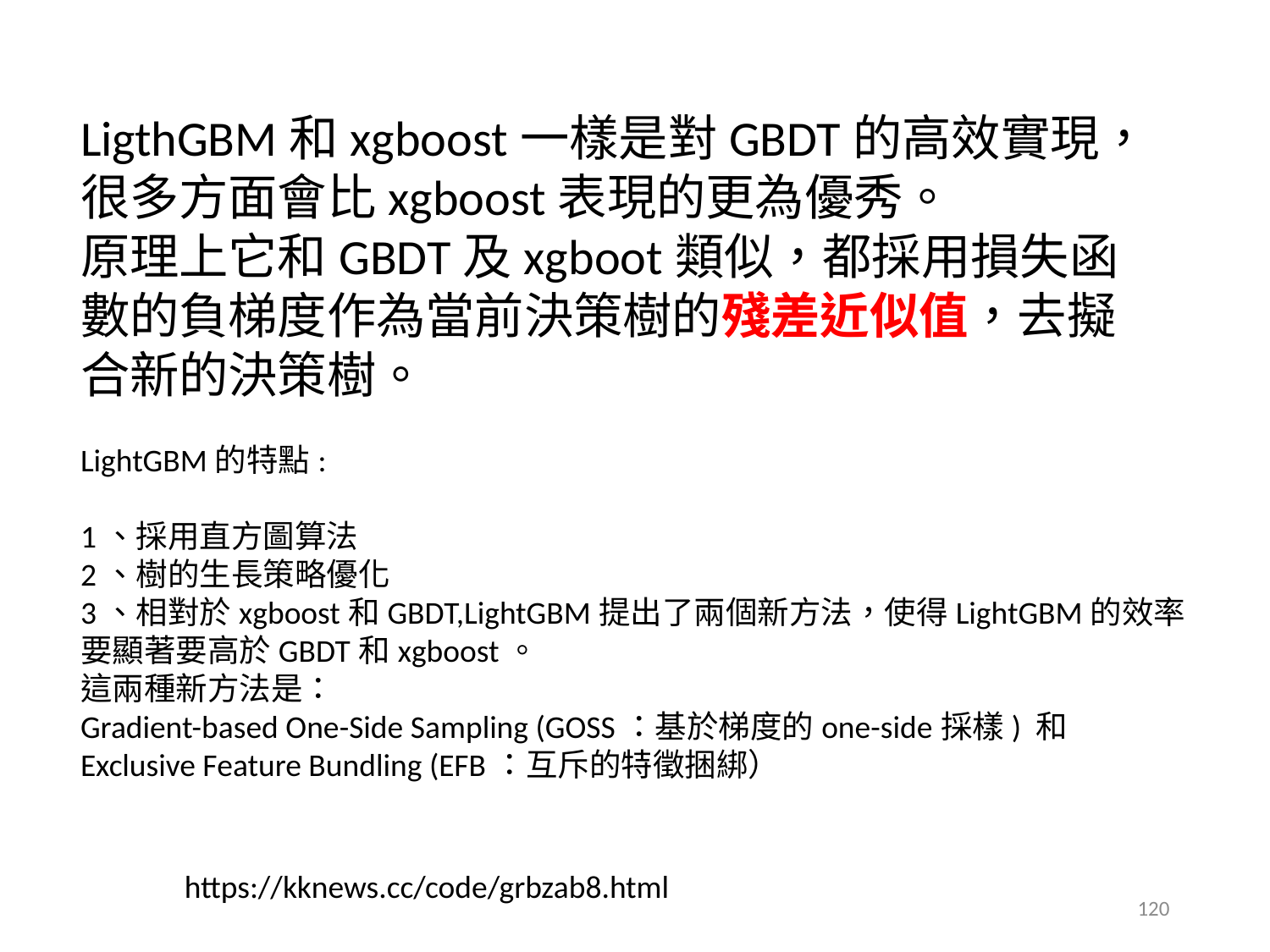

LigthGBM和xgboost一樣是對GBDT的高效實現，很多方面會比xgboost表現的更為優秀。
原理上它和GBDT及xgboot類似，都採用損失函數的負梯度作為當前決策樹的殘差近似值，去擬合新的決策樹。
LightGBM的特點:

1、採用直方圖算法
2、樹的生長策略優化
3、相對於xgboost和GBDT,LightGBM提出了兩個新方法，使得LightGBM的效率要顯著要高於GBDT和xgboost。
這兩種新方法是：
Gradient-based One-Side Sampling (GOSS：基於梯度的one-side採樣) 和
Exclusive Feature Bundling (EFB：互斥的特徵捆綁）
https://kknews.cc/code/grbzab8.html
120